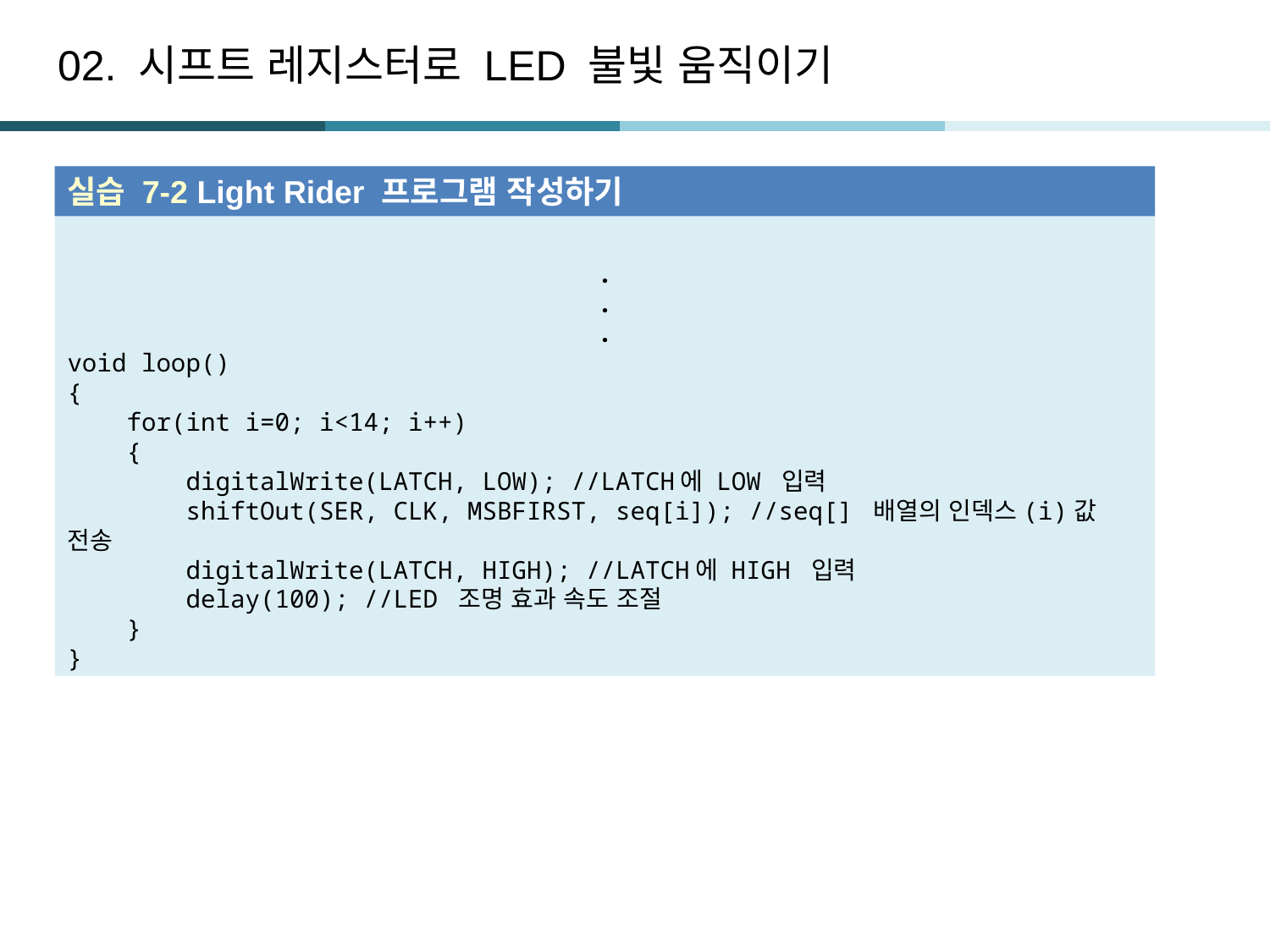

# 02. 시프트 레지스터로 LED 불빛 움직이기

실습 7-2 Light Rider 프로그램 작성하기

.
.
.
void loop()
{
    for(int i=0; i<14; i++)
    {
        digitalWrite(LATCH, LOW); //LATCH에 LOW 입력
        shiftOut(SER, CLK, MSBFIRST, seq[i]); //seq[] 배열의 인덱스(i)값 전송
        digitalWrite(LATCH, HIGH); //LATCH에 HIGH 입력
        delay(100); //LED 조명 효과 속도 조절
    }
}